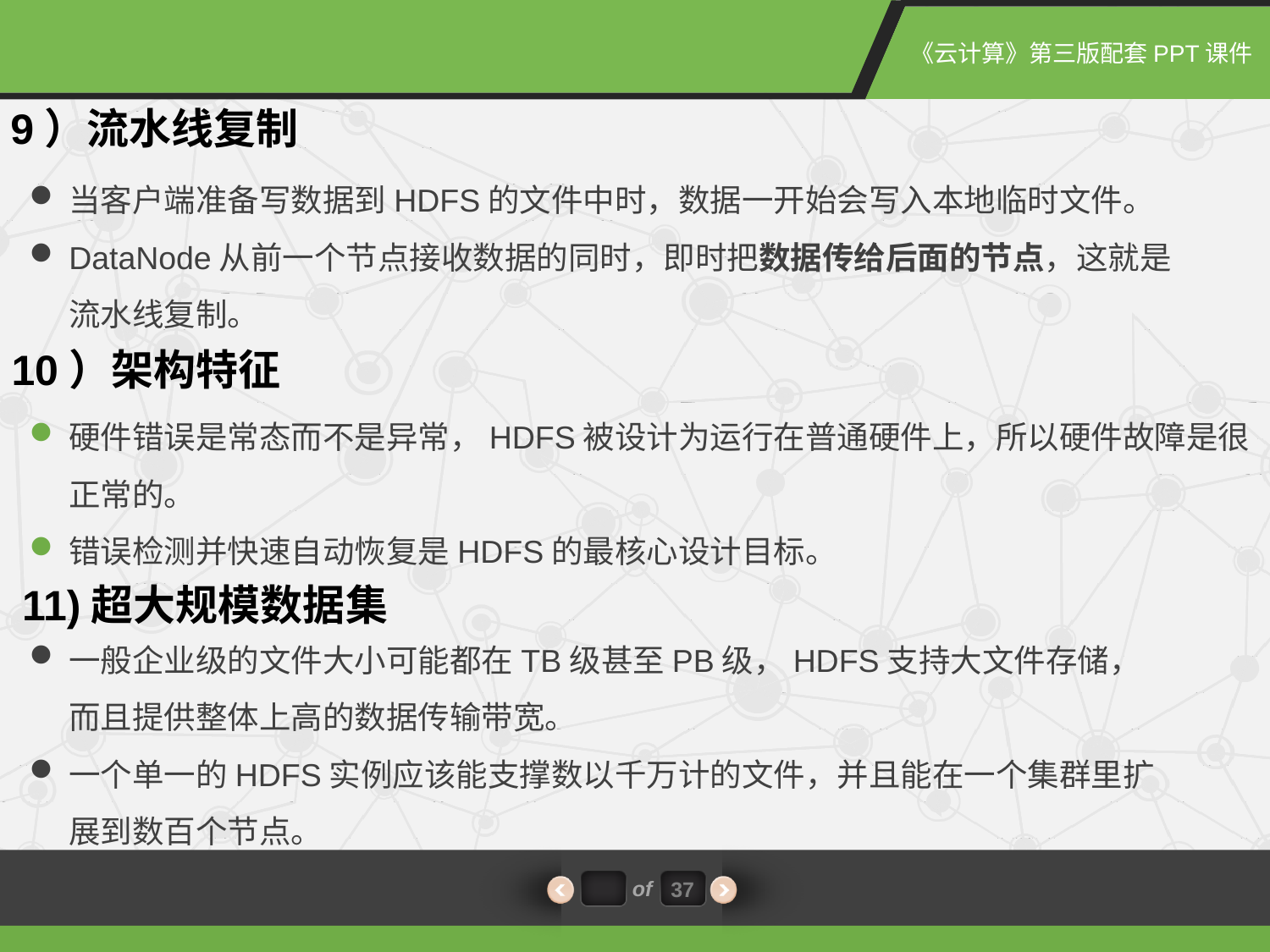

9）流水线复制
当客户端准备写数据到HDFS的文件中时，数据一开始会写入本地临时文件。
DataNode从前一个节点接收数据的同时，即时把数据传给后面的节点，这就是流水线复制。
10）架构特征
硬件错误是常态而不是异常，HDFS被设计为运行在普通硬件上，所以硬件故障是很正常的。
错误检测并快速自动恢复是HDFS的最核心设计目标。
11)超大规模数据集
一般企业级的文件大小可能都在TB级甚至PB级，HDFS支持大文件存储，而且提供整体上高的数据传输带宽。
一个单一的HDFS实例应该能支撑数以千万计的文件，并且能在一个集群里扩展到数百个节点。